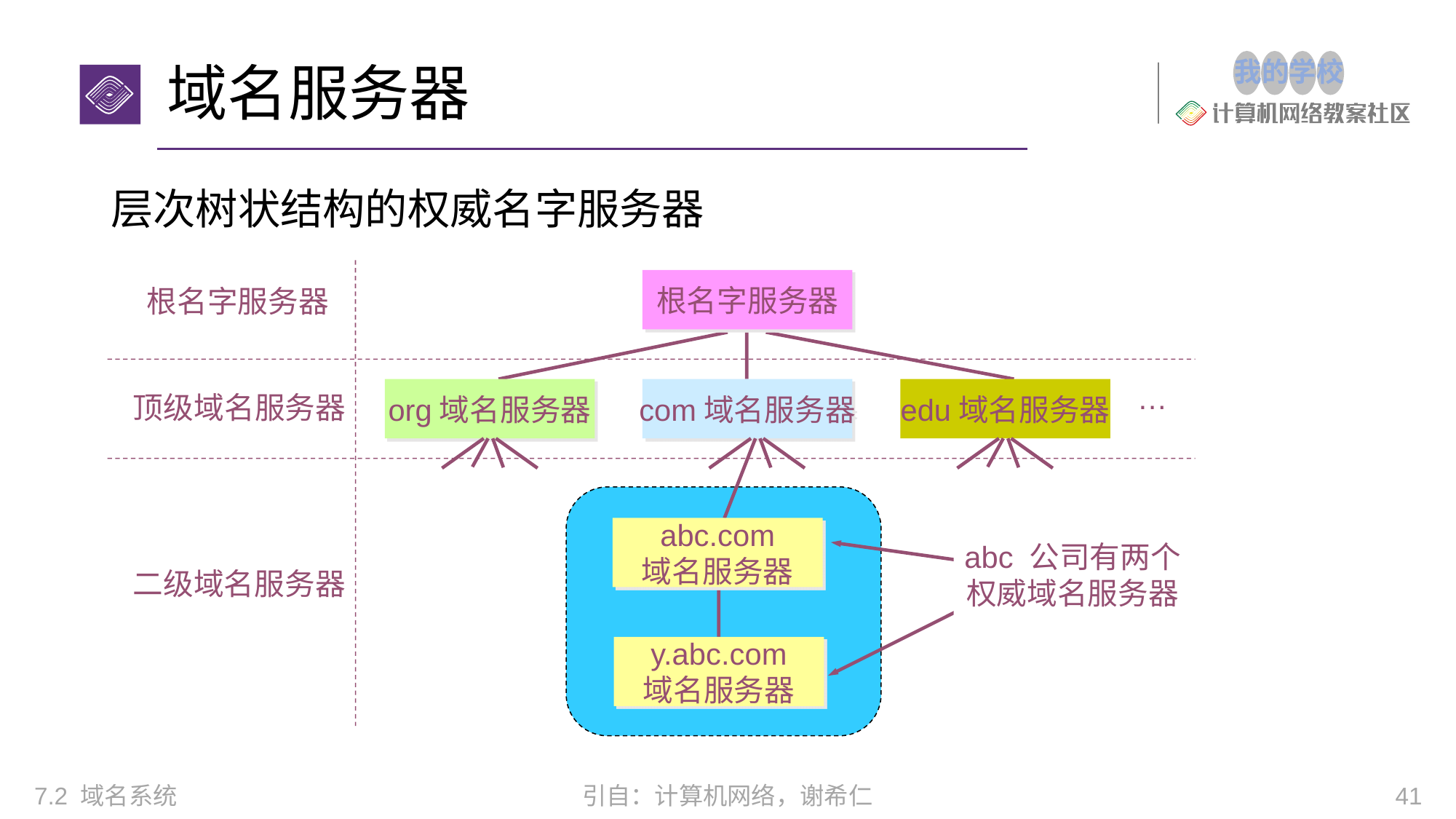

# 域名服务器
层次树状结构的权威名字服务器

根名字服务器
根名字服务器

…
org域名服务器
com域名服务器
edu域名服务器
顶级域名服务器

abc.com
域名服务器
abc 公司有两个
权威域名服务器

二级域名服务器

y.abc.com
域名服务器
7.2 域名系统
引自：计算机网络，谢希仁
41